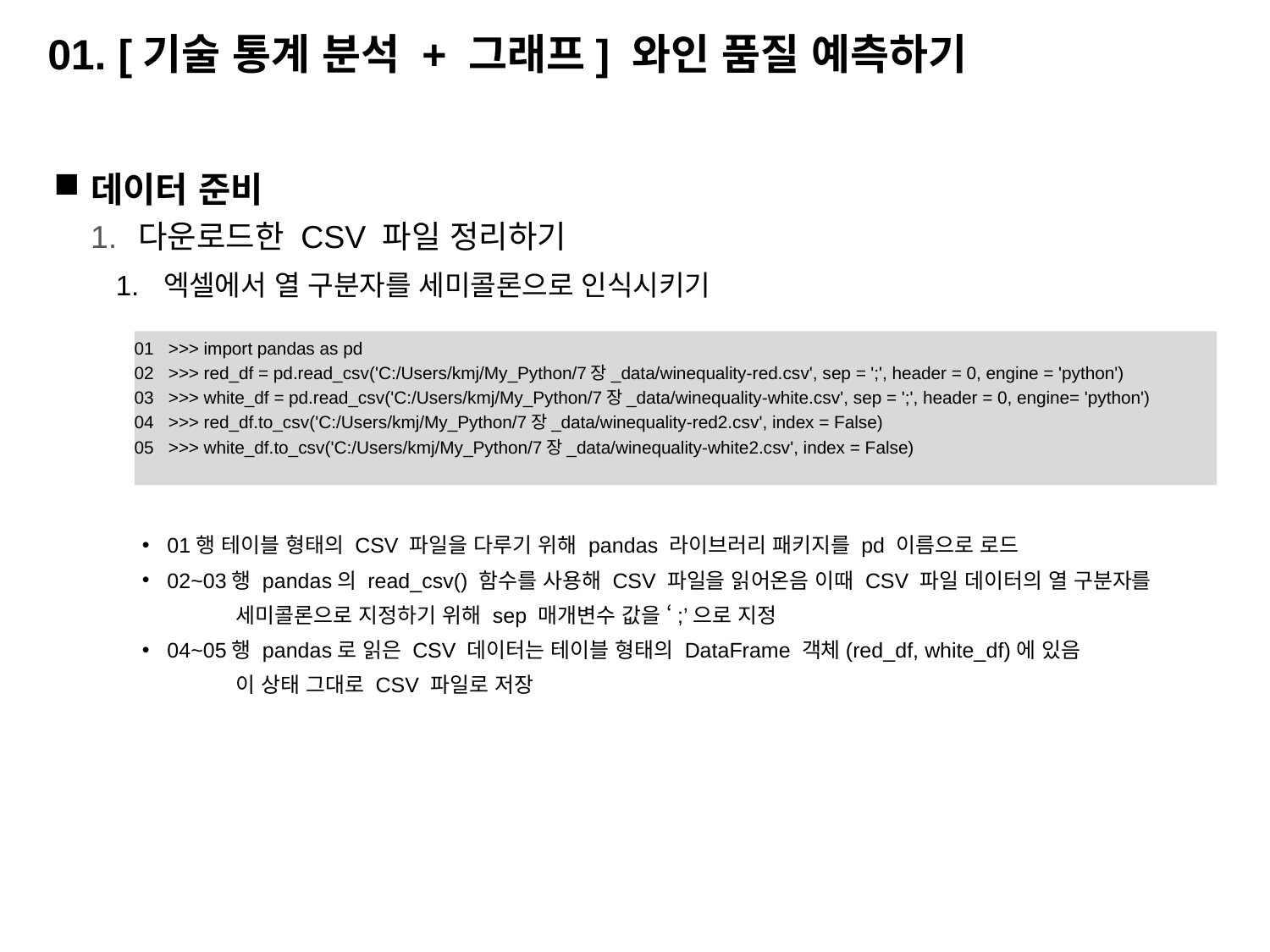

# 01. [기술 통계 분석 + 그래프] 와인 품질 예측하기
데이터 준비
다운로드한 CSV 파일 정리하기
엑셀에서 열 구분자를 세미콜론으로 인식시키기

01   >>> import pandas as pd
02   >>> red_df = pd.read_csv('C:/Users/kmj/My_Python/7장_data/winequality-red.csv', sep = ';', header = 0, engine = 'python')
03   >>> white_df = pd.read_csv('C:/Users/kmj/My_Python/7장_data/winequality-white.csv', sep = ';', header = 0, engine= 'python')
04   >>> red_df.to_csv('C:/Users/kmj/My_Python/7장_data/winequality-red2.csv', index = False)
05   >>> white_df.to_csv('C:/Users/kmj/My_Python/7장_data/winequality-white2.csv', index = False)

01행 테이블 형태의 CSV 파일을 다루기 위해 pandas 라이브러리 패키지를 pd 이름으로 로드
02~03행 pandas의 read_csv() 함수를 사용해 CSV 파일을 읽어온음 이때 CSV 파일 데이터의 열 구분자를
               세미콜론으로 지정하기 위해 sep 매개변수 값을 ‘;’으로 지정
04~05행 pandas로 읽은 CSV 데이터는 테이블 형태의 DataFrame 객체(red_df, white_df)에 있음
               이 상태 그대로 CSV 파일로 저장